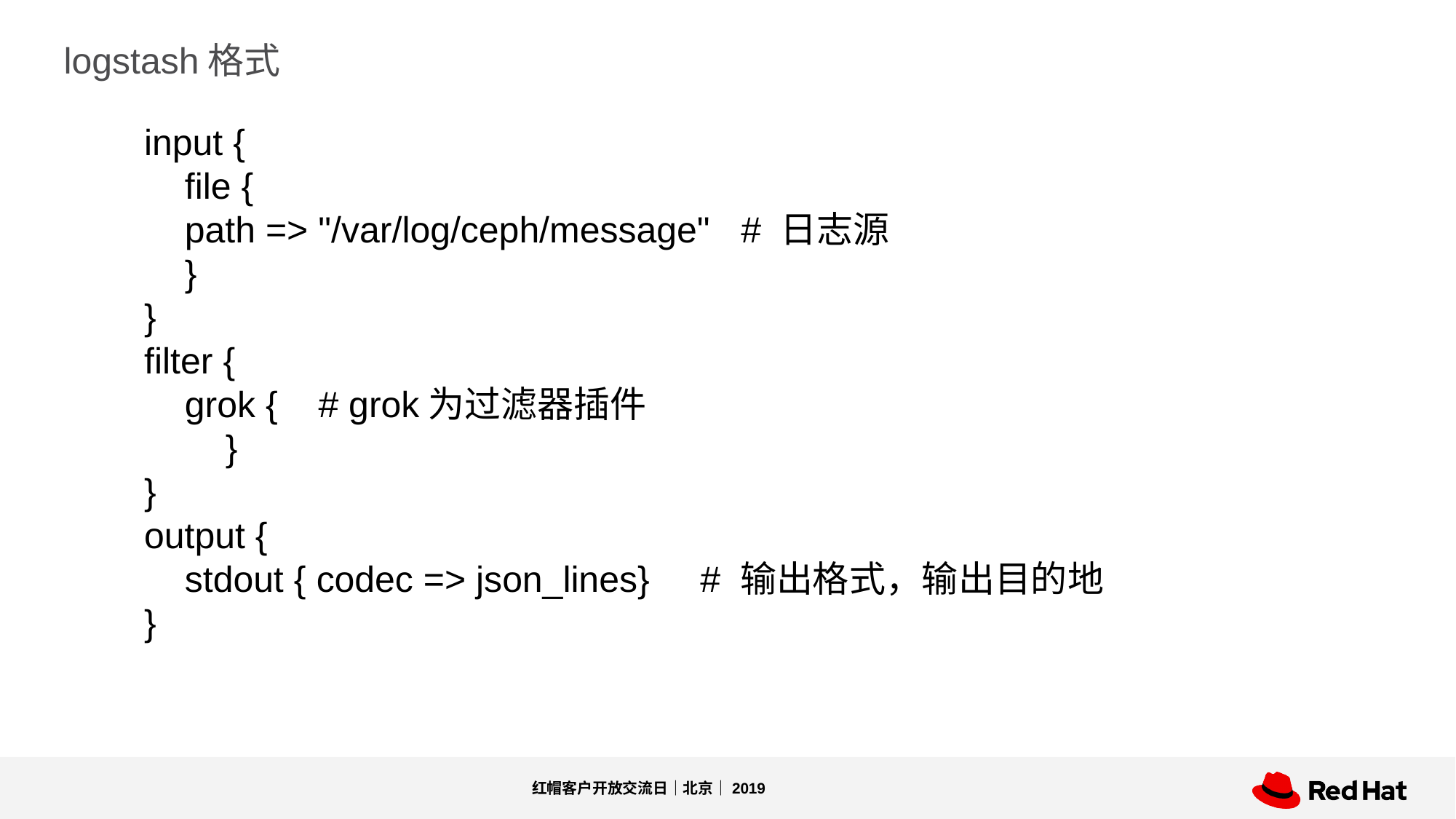

logstash格式
input {
    file {
    path => "/var/log/ceph/message"   # 日志源
    }
}
filter {
    grok {    # grok为过滤器插件
        }
}
output {
    stdout { codec => json_lines}     # 输出格式，输出目的地
}